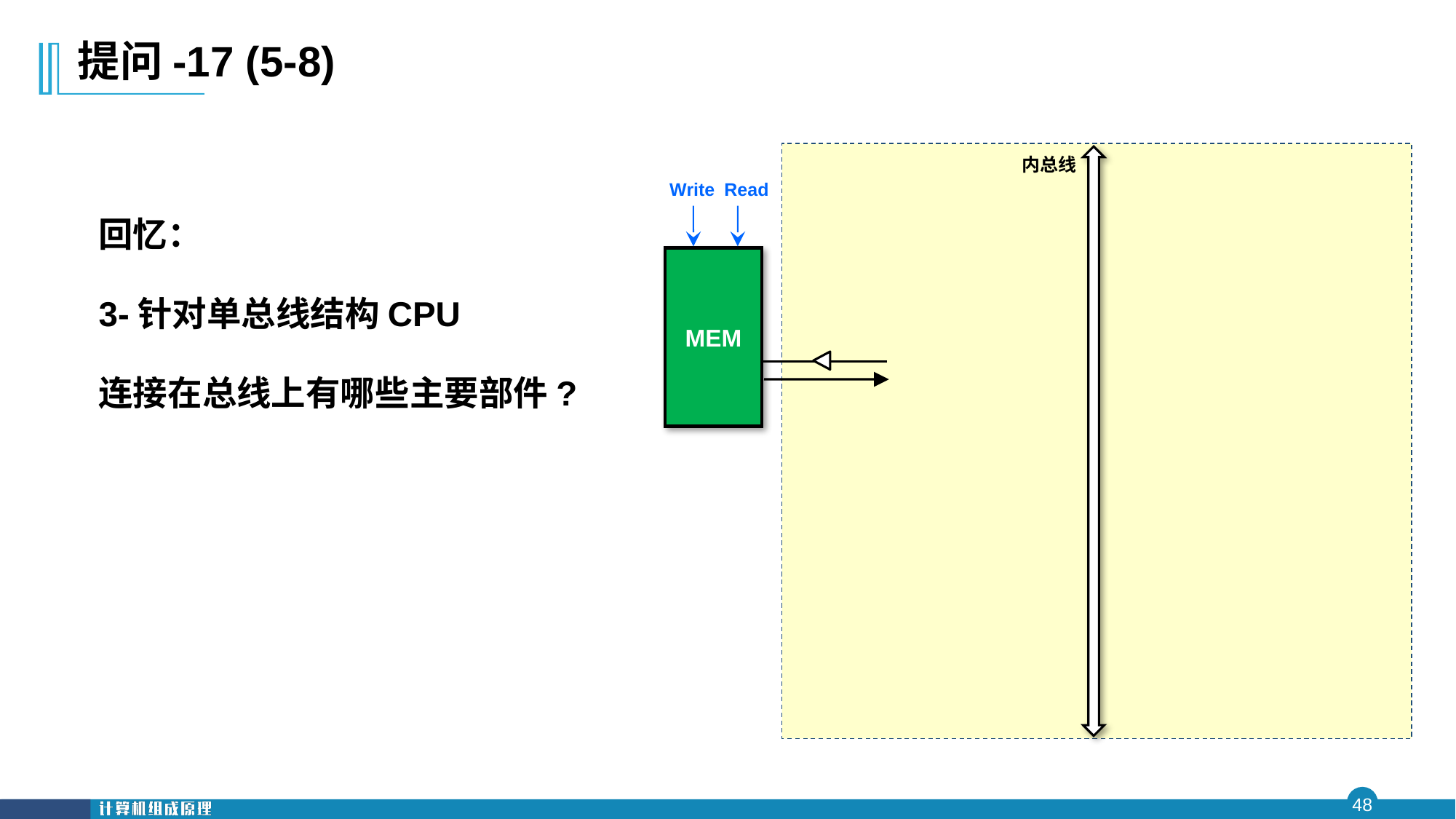

提问-17 (5-8)

内总线
Write
Read

MEM

回忆：
3-针对单总线结构CPU
连接在总线上有哪些主要部件?